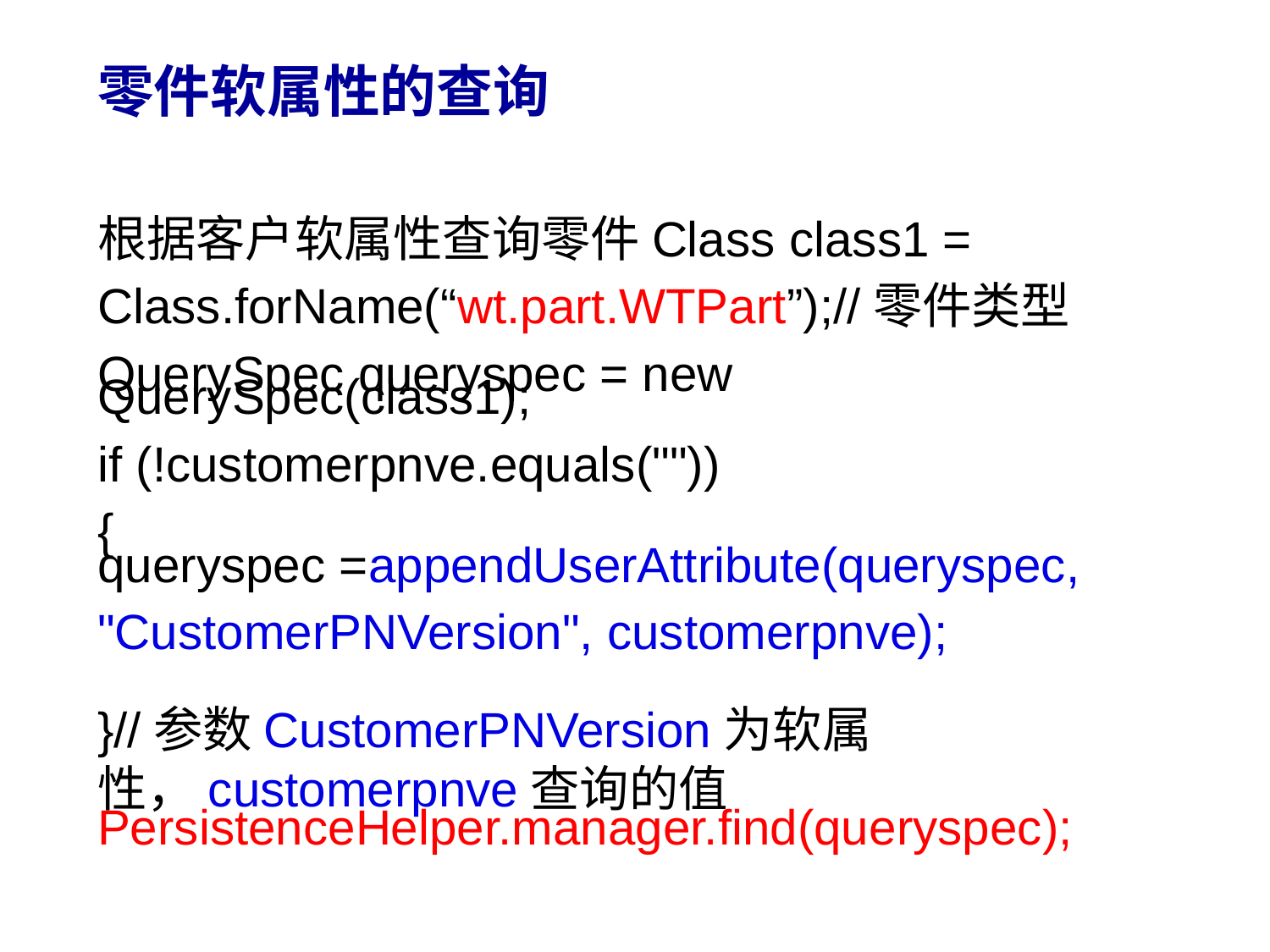

# 零件软属性的查询

根据客户软属性查询零件Class class1 =

Class.forName(“wt.part.WTPart”);//零件类型

QuerySpec queryspec = new QuerySpec(class1);

if (!customerpnve.equals(""))

{
queryspec =appendUserAttribute(queryspec,

"CustomerPNVersion", customerpnve);

}//参数CustomerPNVersion为软属性，customerpnve查询的值
PersistenceHelper.manager.find(queryspec);